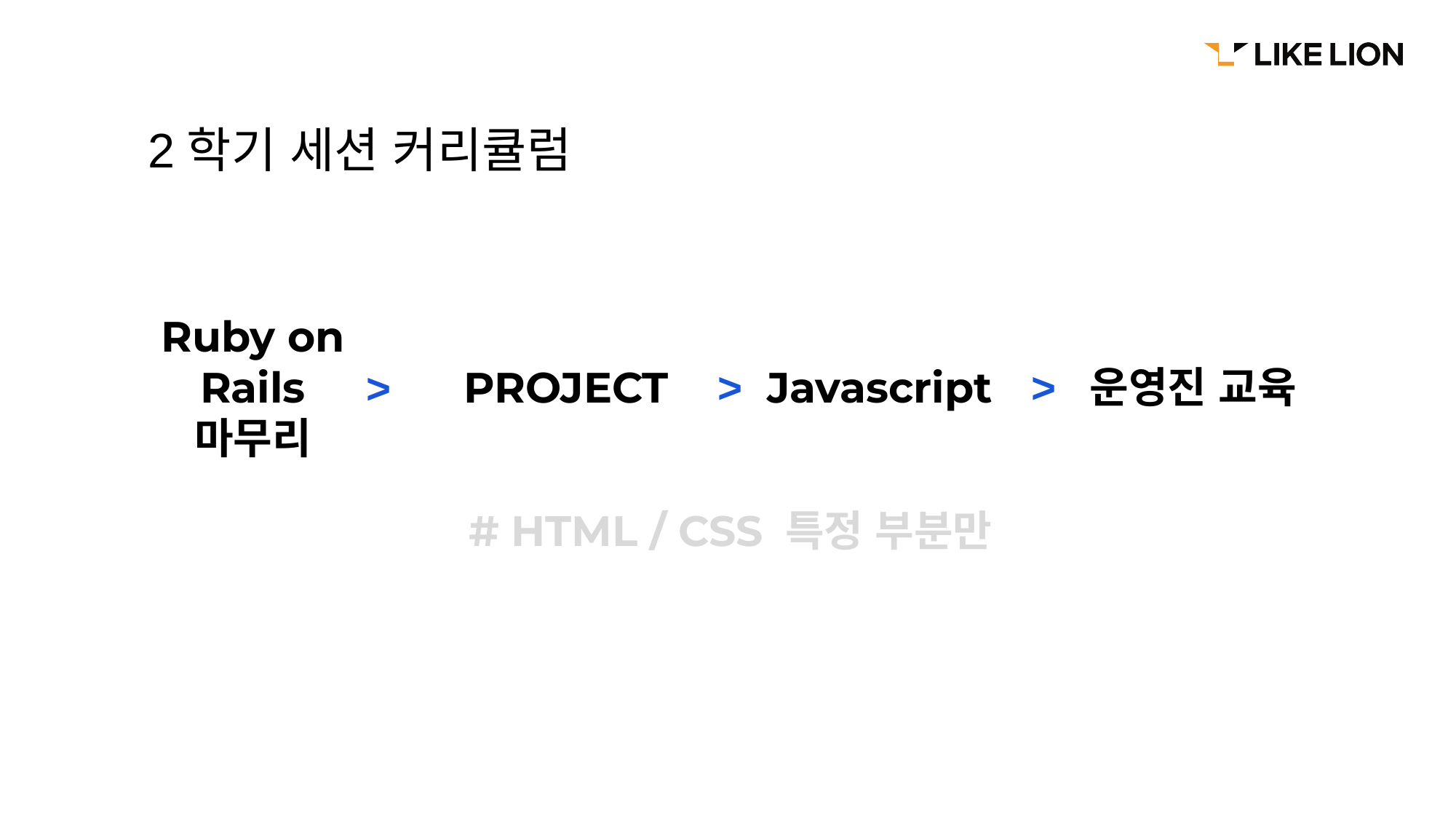

2학기 세션 커리큘럼

Ruby on Rails
마무리
PROJECT
>
Javascript
>
운영진 교육
>
# HTML / CSS 특정 부분만